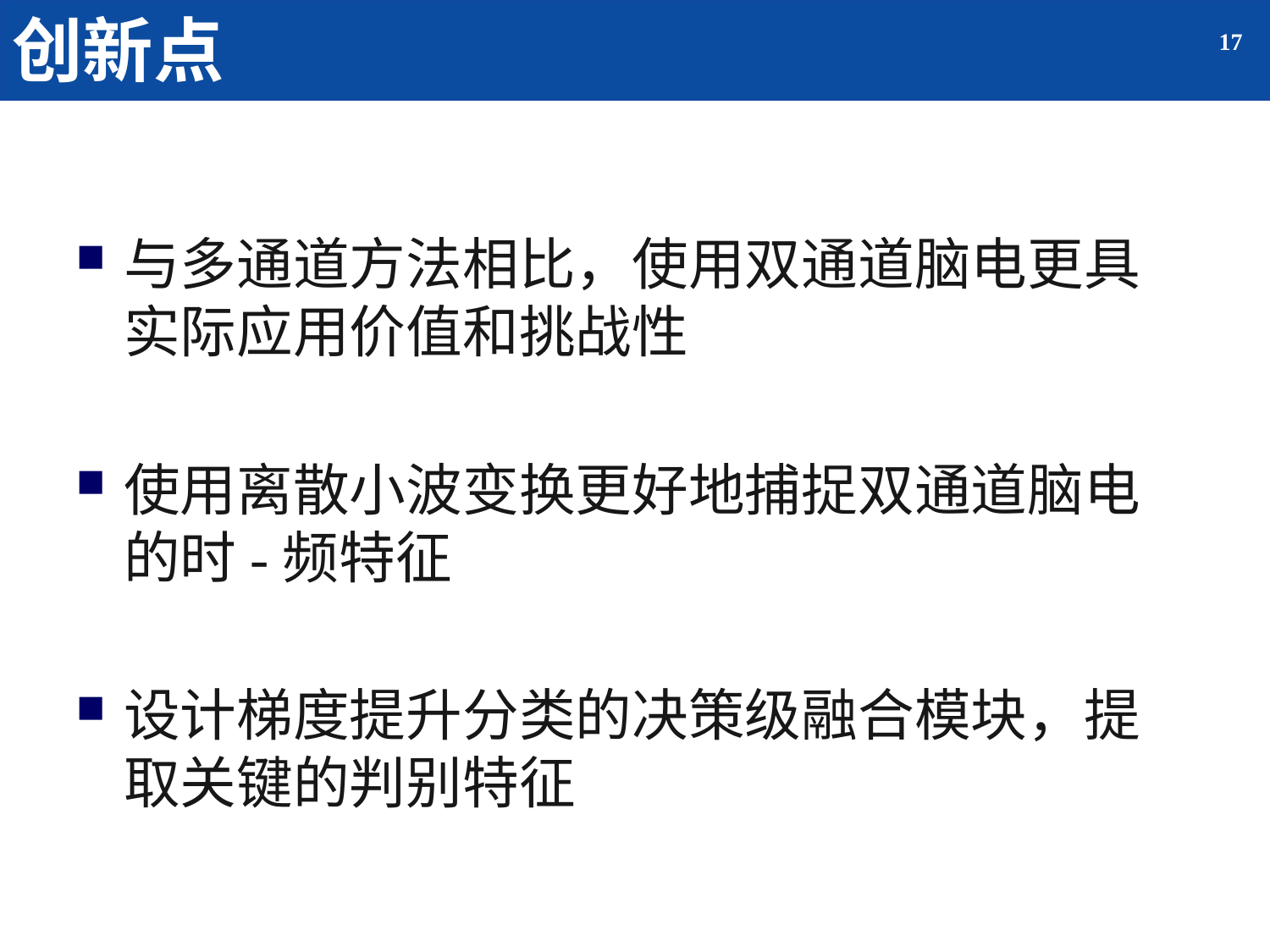

# 创新点
与多通道方法相比，使用双通道脑电更具实际应用价值和挑战性

使用离散小波变换更好地捕捉双通道脑电的时-频特征

设计梯度提升分类的决策级融合模块，提取关键的判别特征